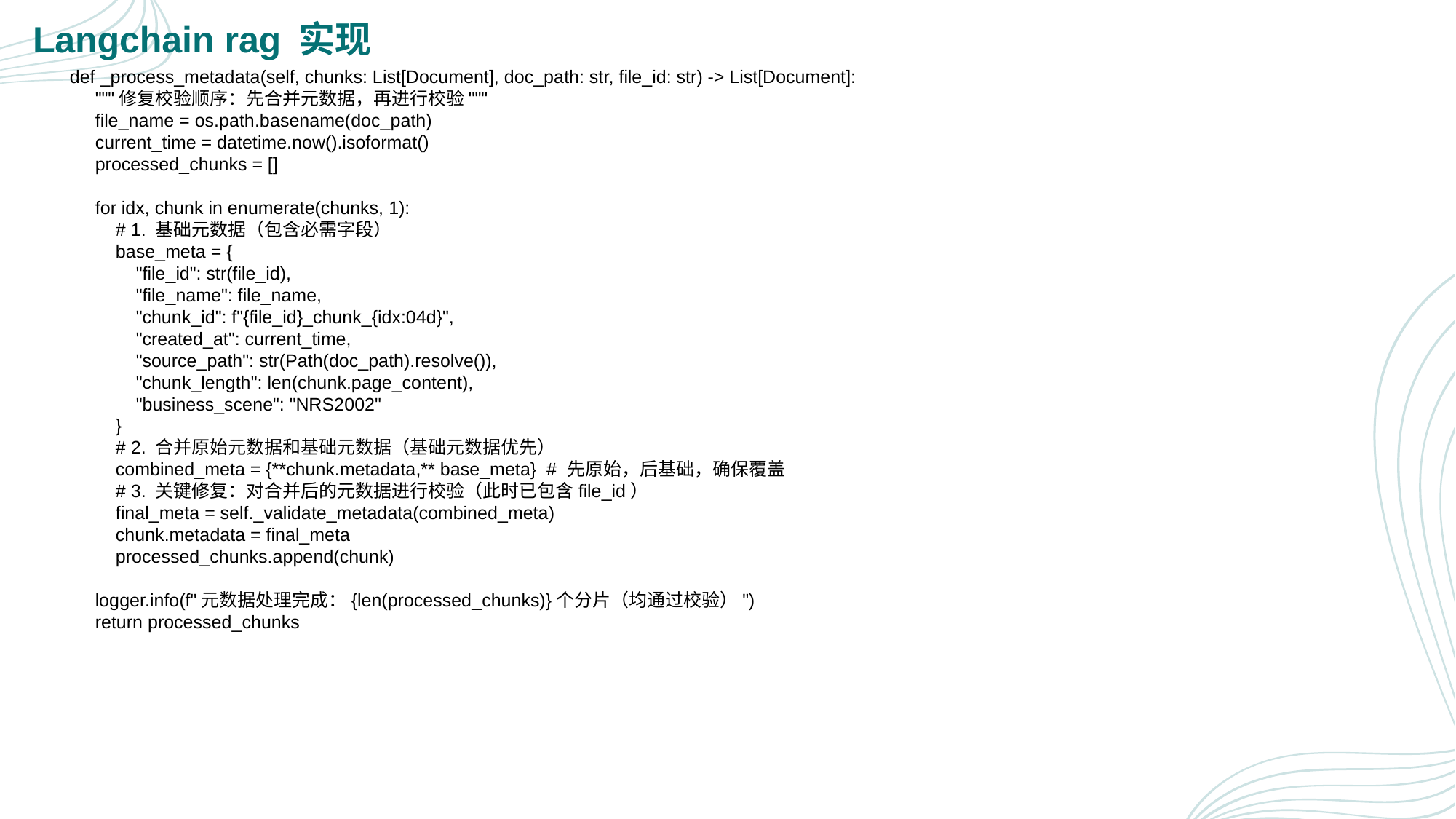

Langchain rag 实现
   def _process_metadata(self, chunks: List[Document], doc_path: str, file_id: str) -> List[Document]:
        """修复校验顺序：先合并元数据，再进行校验"""
        file_name = os.path.basename(doc_path)
        current_time = datetime.now().isoformat()
        processed_chunks = []

        for idx, chunk in enumerate(chunks, 1):
            # 1. 基础元数据（包含必需字段）
            base_meta = {
                "file_id": str(file_id),
                "file_name": file_name,
                "chunk_id": f"{file_id}_chunk_{idx:04d}",
                "created_at": current_time,
                "source_path": str(Path(doc_path).resolve()),
                "chunk_length": len(chunk.page_content),
                "business_scene": "NRS2002"
            }
            # 2. 合并原始元数据和基础元数据（基础元数据优先）
            combined_meta = {**chunk.metadata,** base_meta}  # 先原始，后基础，确保覆盖
            # 3. 关键修复：对合并后的元数据进行校验（此时已包含file_id）
            final_meta = self._validate_metadata(combined_meta)
            chunk.metadata = final_meta
            processed_chunks.append(chunk)

        logger.info(f"元数据处理完成：{len(processed_chunks)}个分片（均通过校验）")
        return processed_chunks